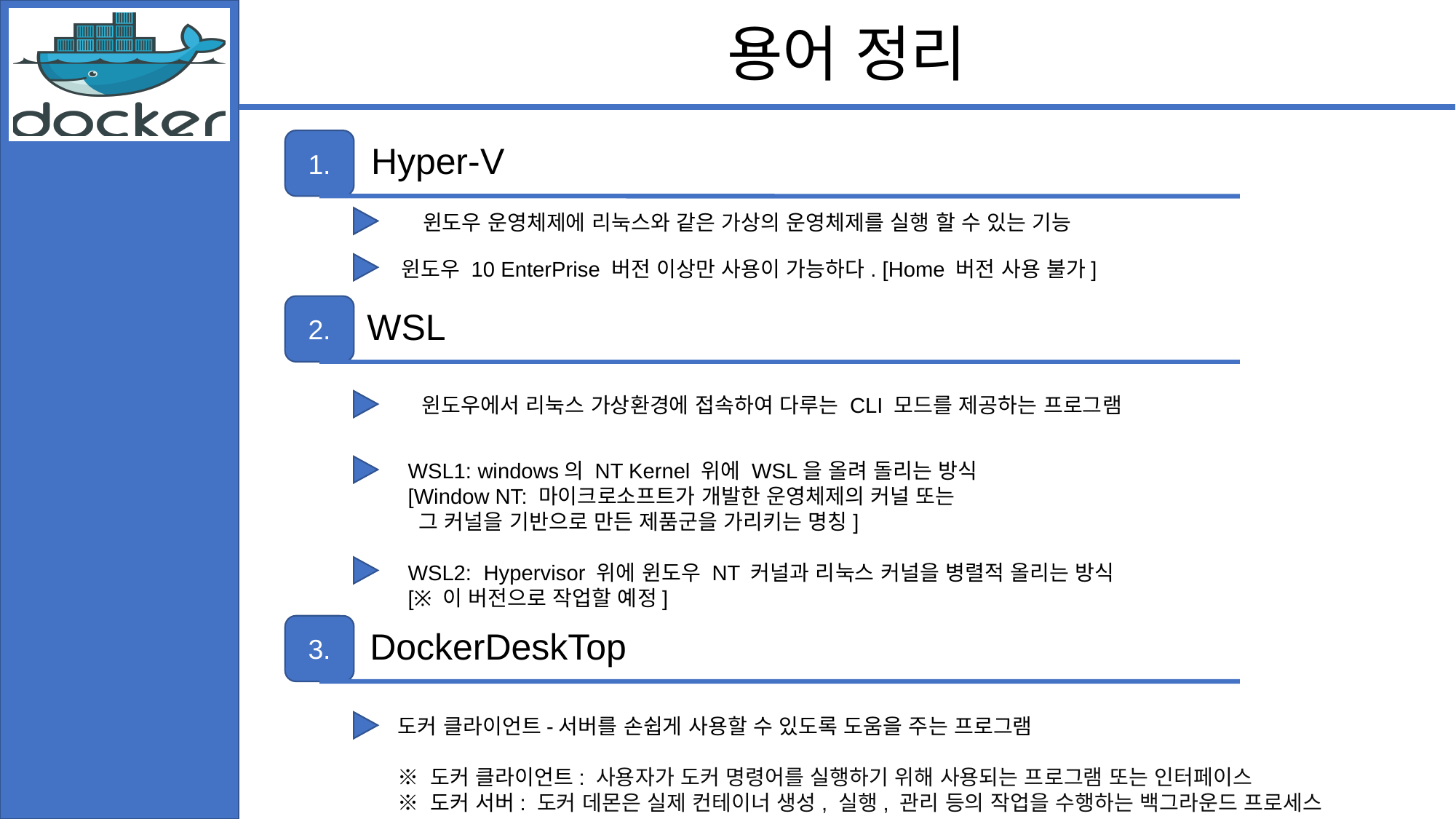

용어 정리
1.
Hyper-V
윈도우 운영체제에 리눅스와 같은 가상의 운영체제를 실행 할 수 있는 기능

윈도우 10 EnterPrise 버전 이상만 사용이 가능하다. [Home 버전 사용 불가]

2.
WSL
윈도우에서 리눅스 가상환경에 접속하여 다루는 CLI 모드를 제공하는 프로그램

WSL1: windows의 NT Kernel 위에 WSL을 올려 돌리는 방식
[Window NT: 마이크로소프트가 개발한 운영체제의 커널 또는
 그 커널을 기반으로 만든 제품군을 가리키는 명칭]

WSL2:  Hypervisor 위에 윈도우 NT 커널과 리눅스 커널을 병렬적 올리는 방식
[※ 이 버전으로 작업할 예정]

3.
DockerDeskTop
도커 클라이언트-서버를 손쉽게 사용할 수 있도록 도움을 주는 프로그램

※ 도커 클라이언트: 사용자가 도커 명령어를 실행하기 위해 사용되는 프로그램 또는 인터페이스
※ 도커 서버: 도커 데몬은 실제 컨테이너 생성, 실행, 관리 등의 작업을 수행하는 백그라운드 프로세스